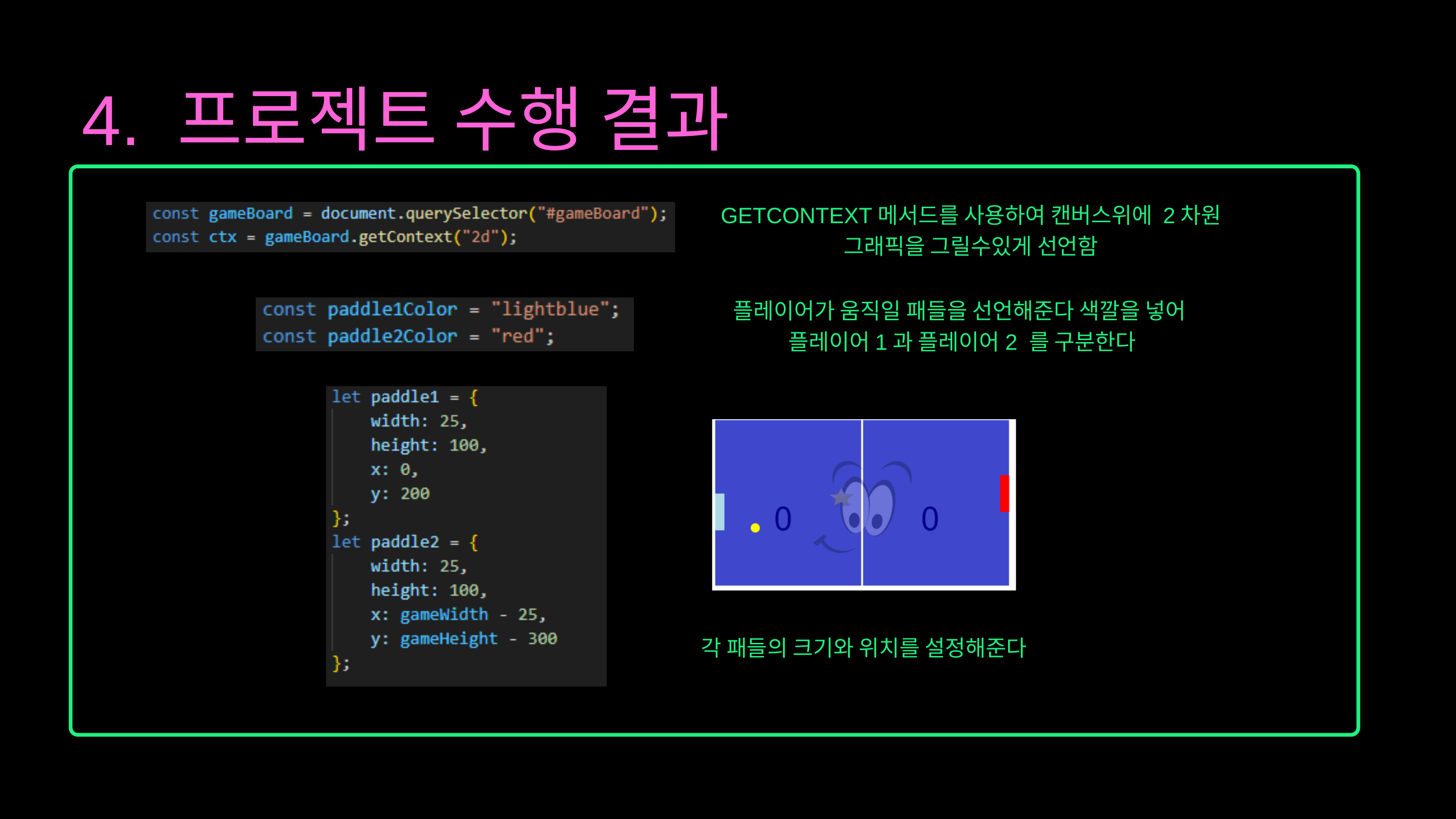

4. 프로젝트 수행 결과

GETCONTEXT메서드를 사용하여 캔버스위에 2차원 그래픽을 그릴수있게 선언함

플레이어가 움직일 패들을 선언해준다 색깔을 넣어
플레이어1과 플레이어2 를 구분한다

각 패들의 크기와 위치를 설정해준다